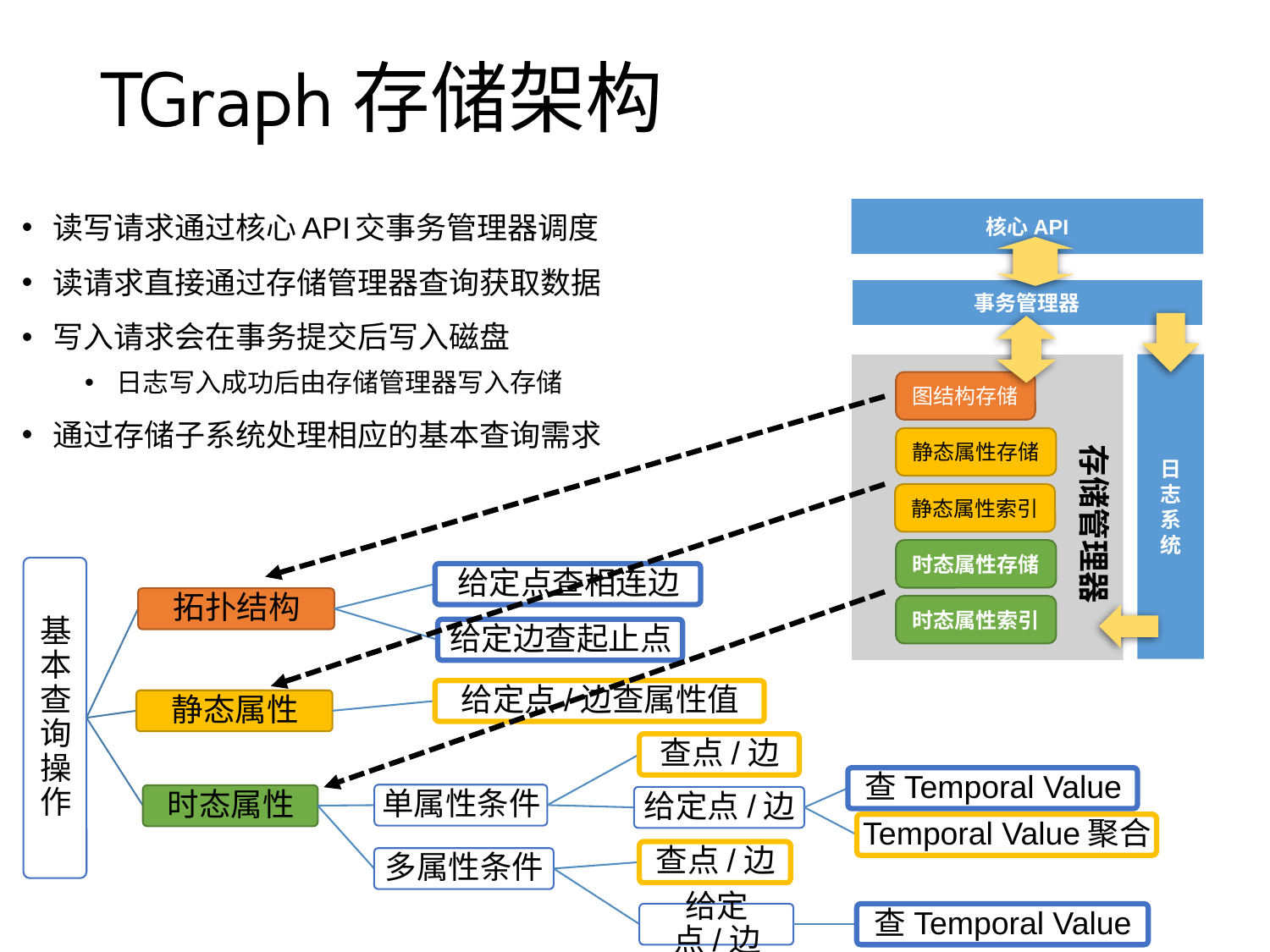

# TGraph存储架构
读写请求通过核心API交事务管理器调度
读请求直接通过存储管理器查询获取数据
写入请求会在事务提交后写入磁盘
日志写入成功后由存储管理器写入存储
通过存储子系统处理相应的基本查询需求
核心API

事务管理器

日志系统

图结构存储
静态属性存储
存储管理器
静态属性索引
基本查询操作

拓扑结构

给定点查相连边

给定边查起止点

静态属性

给定点/边查属性值

时态属性

单属性条件

查点/边

给定点/边

查Temporal Value

Temporal Value聚合

多属性条件

查点/边

给定点/边

查Temporal Value
时态属性存储
时态属性索引